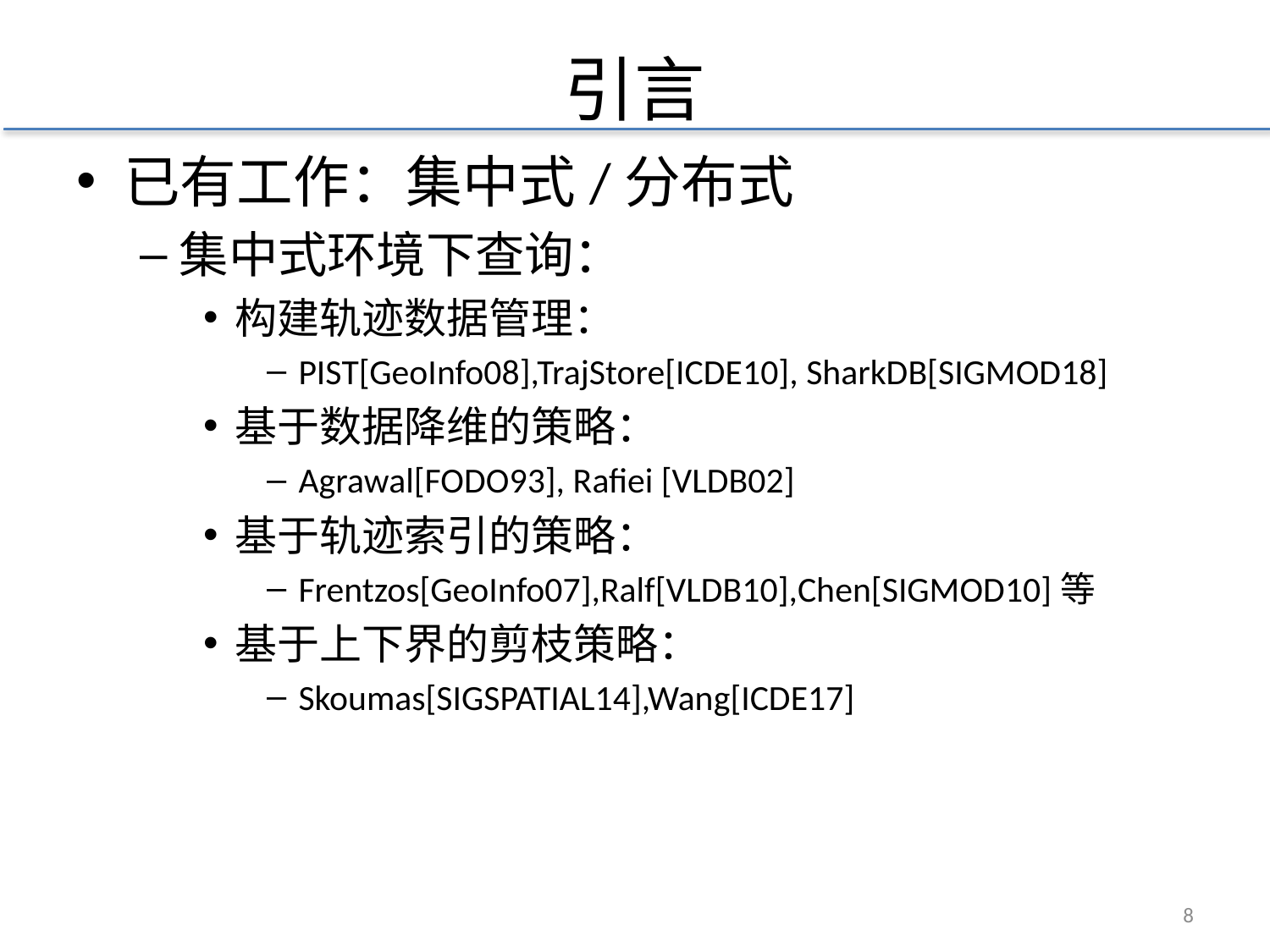

# 引言
已有工作：集中式/分布式
集中式环境下查询：
构建轨迹数据管理：
PIST[GeoInfo08],TrajStore[ICDE10], SharkDB[SIGMOD18]
基于数据降维的策略：
Agrawal[FODO93], Rafiei [VLDB02]
基于轨迹索引的策略：
Frentzos[GeoInfo07],Ralf[VLDB10],Chen[SIGMOD10]等
基于上下界的剪枝策略：
Skoumas[SIGSPATIAL14],Wang[ICDE17]
8